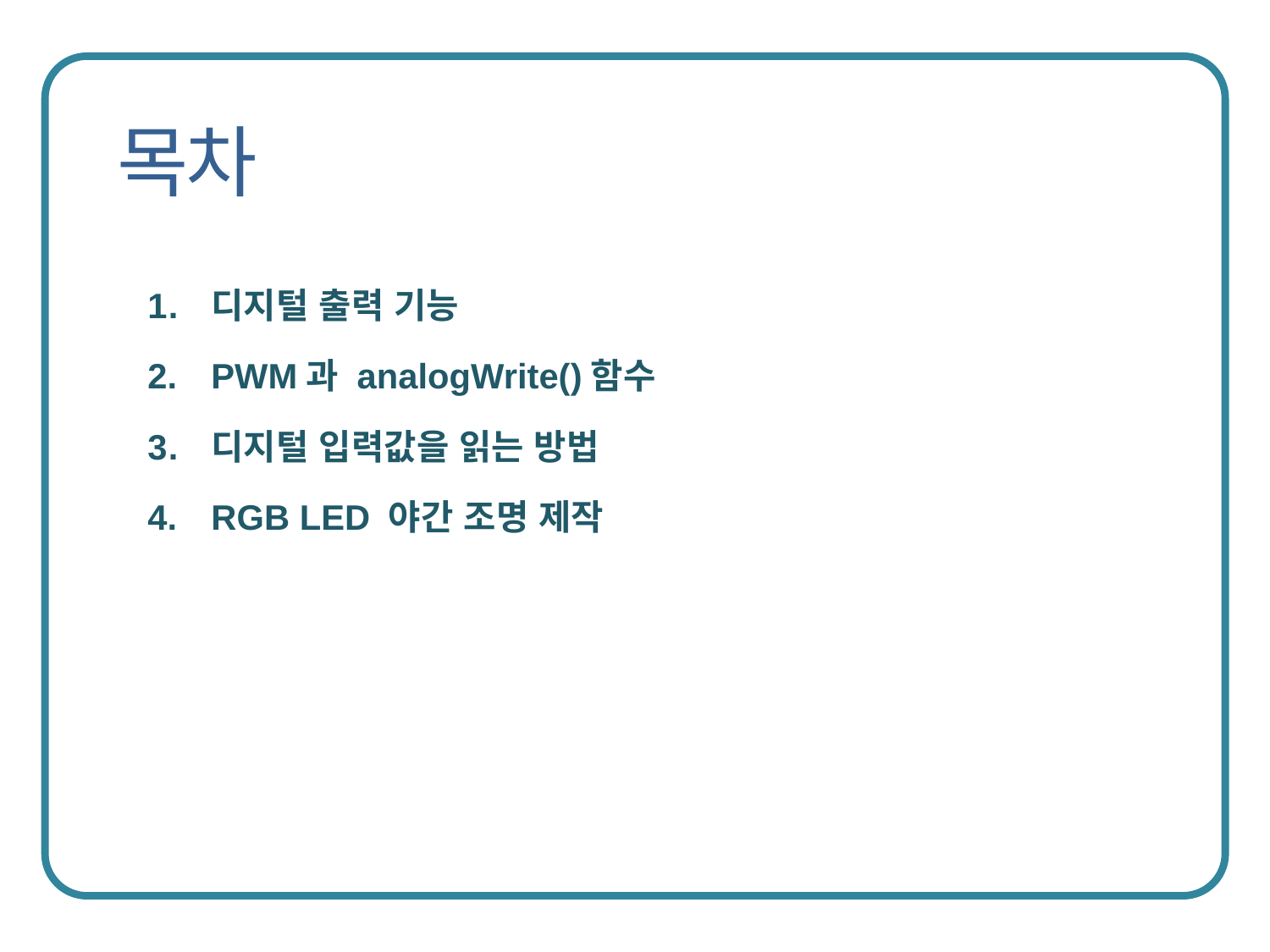

디지털 출력 기능
PWM과 analogWrite()함수
디지털 입력값을 읽는 방법
RGB LED 야간 조명 제작